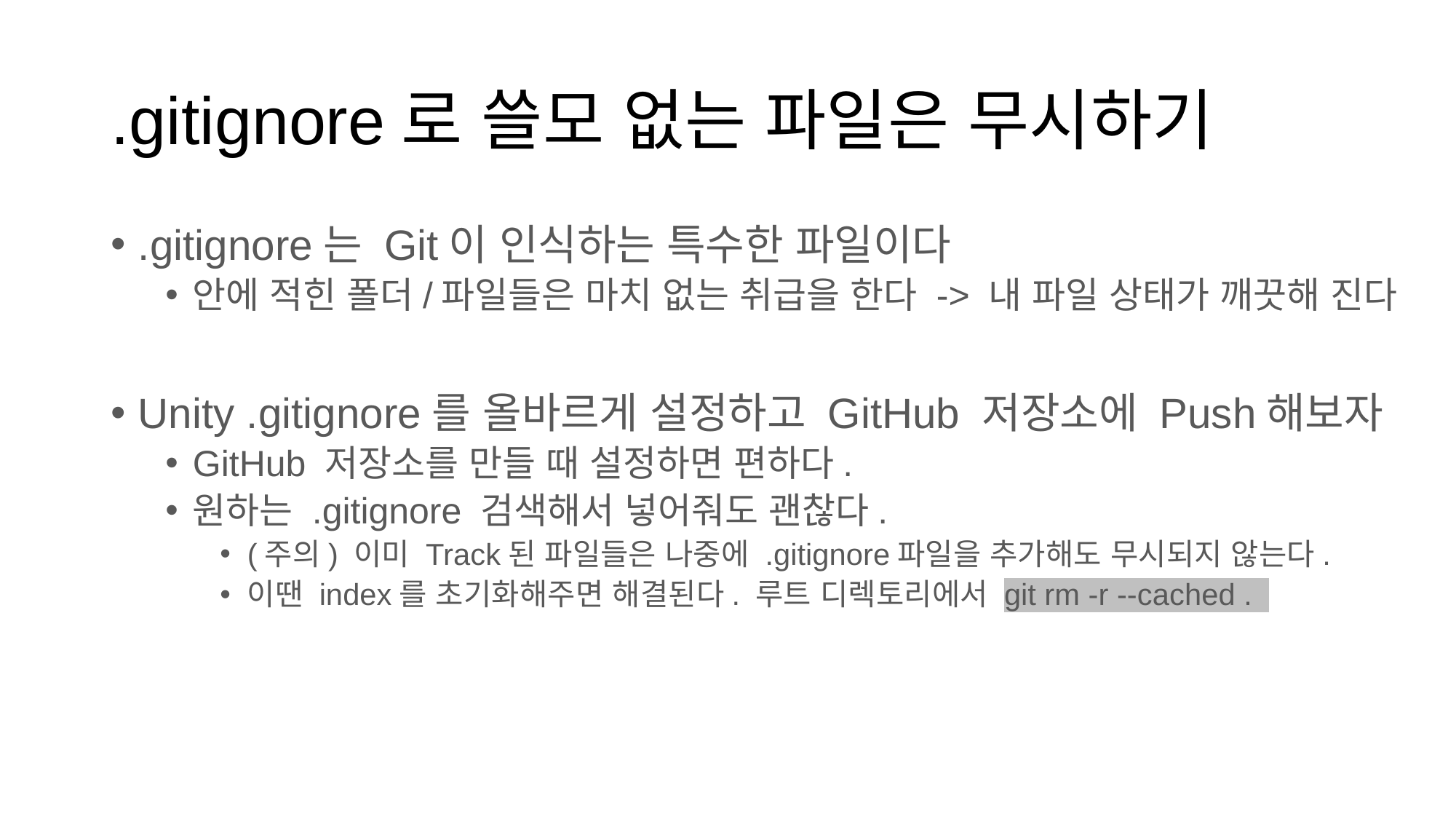

# .gitignore로 쓸모 없는 파일은 무시하기
.gitignore는 Git이 인식하는 특수한 파일이다
안에 적힌 폴더/파일들은 마치 없는 취급을 한다 -> 내 파일 상태가 깨끗해 진다

Unity .gitignore를 올바르게 설정하고 GitHub 저장소에 Push해보자
GitHub 저장소를 만들 때 설정하면 편하다.
원하는 .gitignore 검색해서 넣어줘도 괜찮다.
(주의) 이미 Track된 파일들은 나중에 .gitignore파일을 추가해도 무시되지 않는다.
이땐 index를 초기화해주면 해결된다. 루트 디렉토리에서 git rm -r --cached .